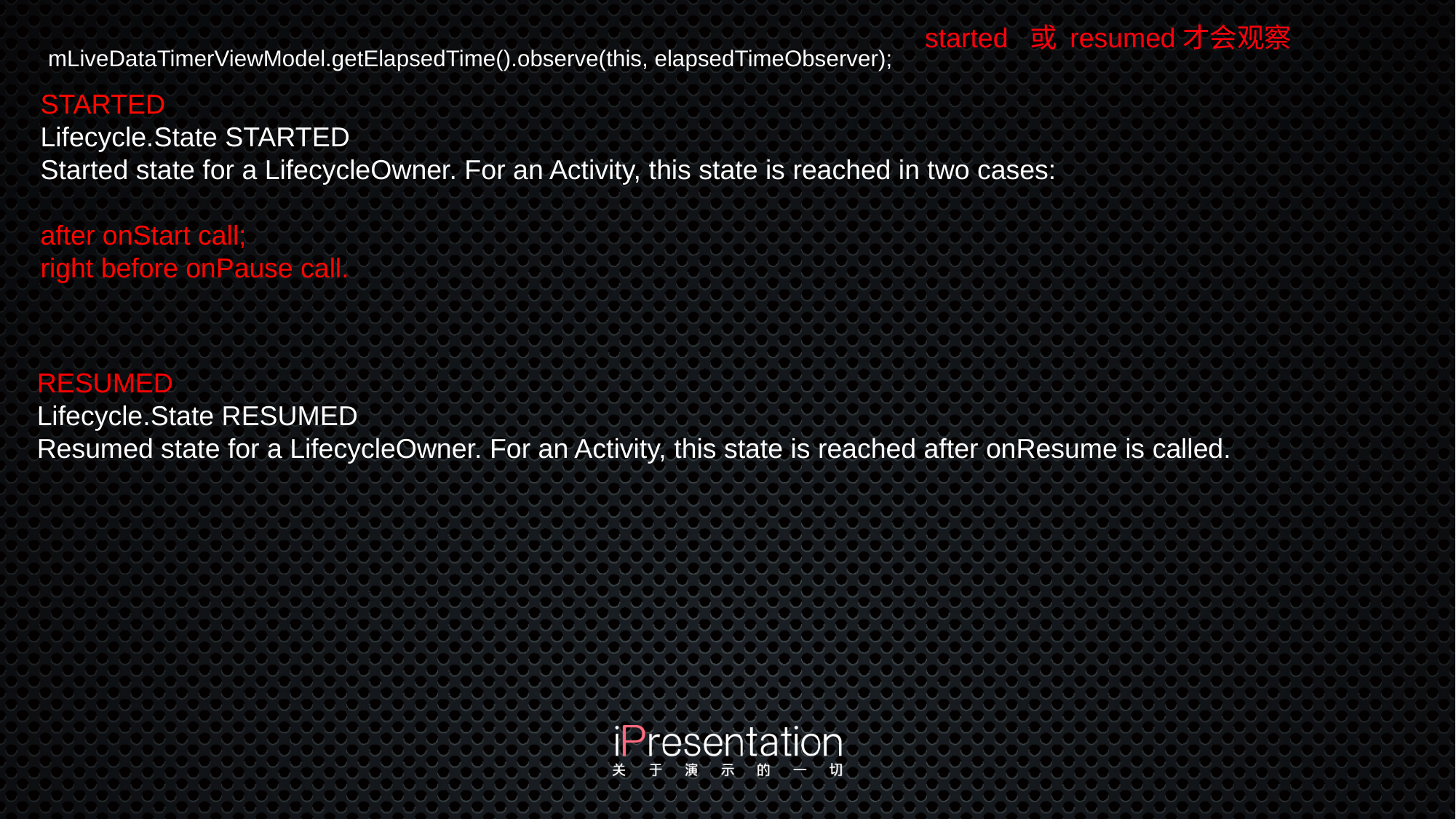

mLiveDataTimerViewModel.getElapsedTime().observe(this, elapsedTimeObserver);

started  或 resumed才会观察
STARTED
Lifecycle.State STARTED
Started state for a LifecycleOwner. For an Activity, this state is reached in two cases:

after onStart call;
right before onPause call.
RESUMED
Lifecycle.State RESUMED
Resumed state for a LifecycleOwner. For an Activity, this state is reached after onResume is called.